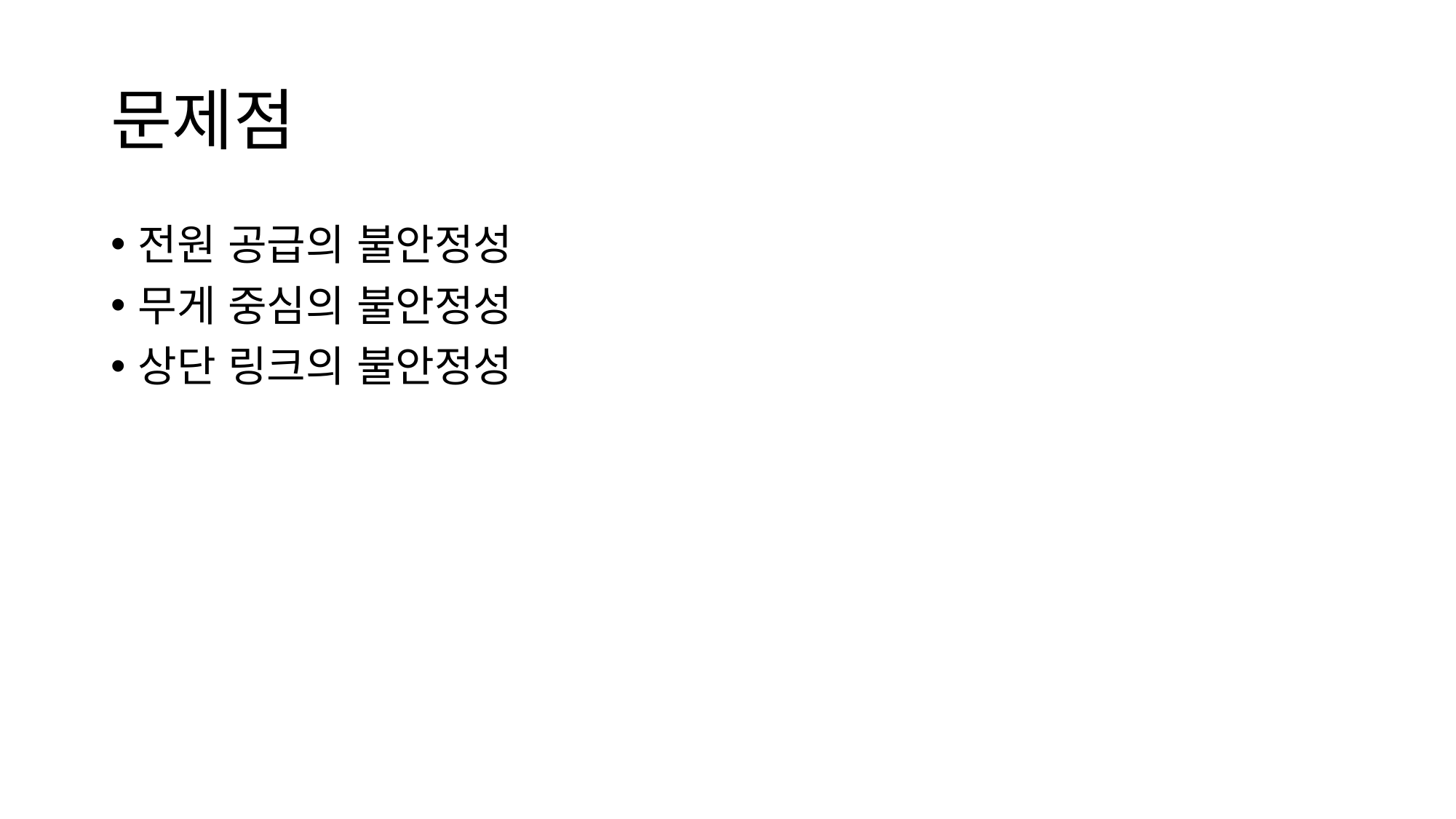

# 문제점
전원 공급의 불안정성
무게 중심의 불안정성
상단 링크의 불안정성